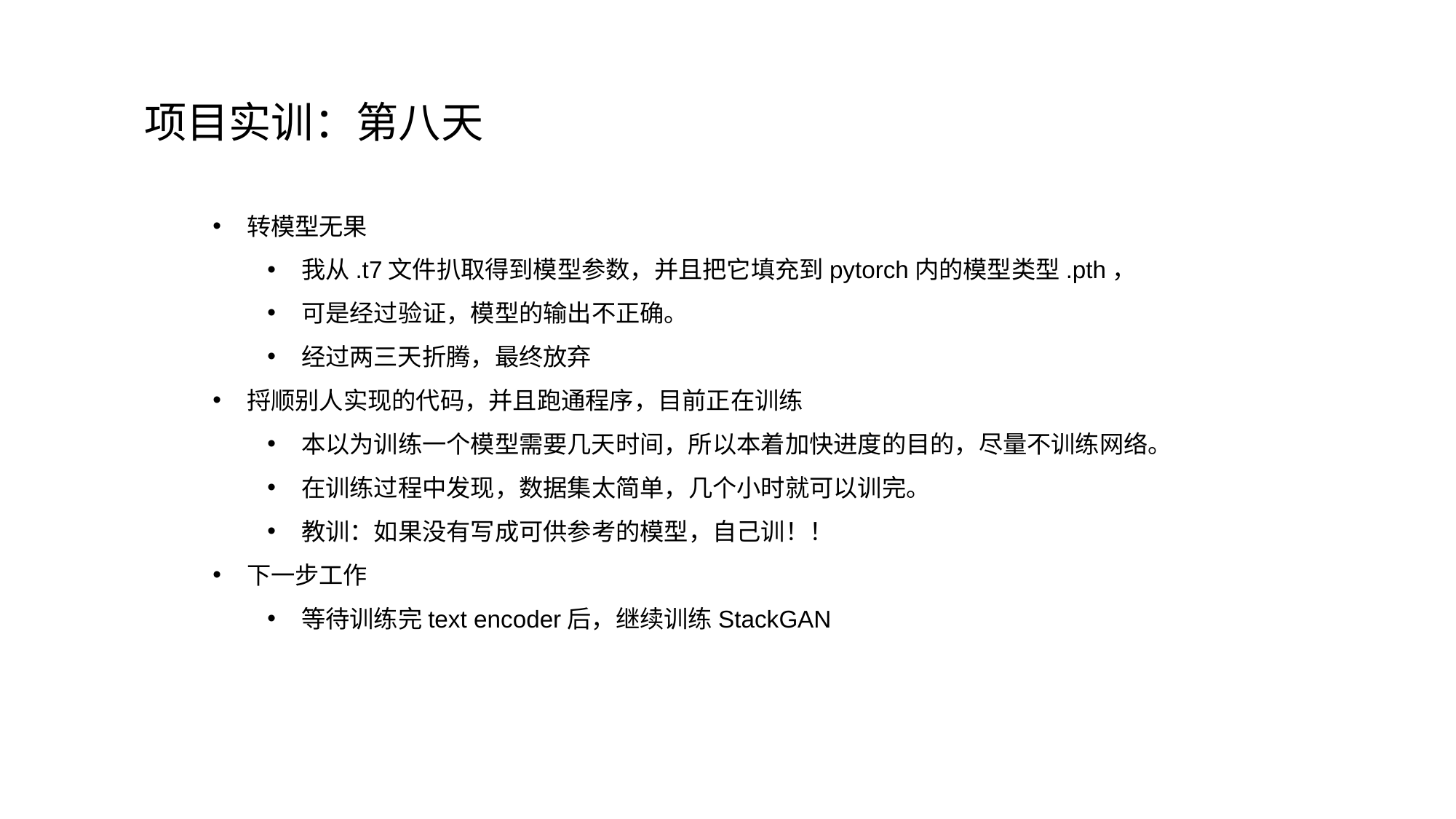

项目实训：第八天
转模型无果
我从.t7文件扒取得到模型参数，并且把它填充到pytorch内的模型类型.pth，
可是经过验证，模型的输出不正确。
经过两三天折腾，最终放弃
捋顺别人实现的代码，并且跑通程序，目前正在训练
本以为训练一个模型需要几天时间，所以本着加快进度的目的，尽量不训练网络。
在训练过程中发现，数据集太简单，几个小时就可以训完。
教训：如果没有写成可供参考的模型，自己训！！
下一步工作
等待训练完text encoder后，继续训练StackGAN